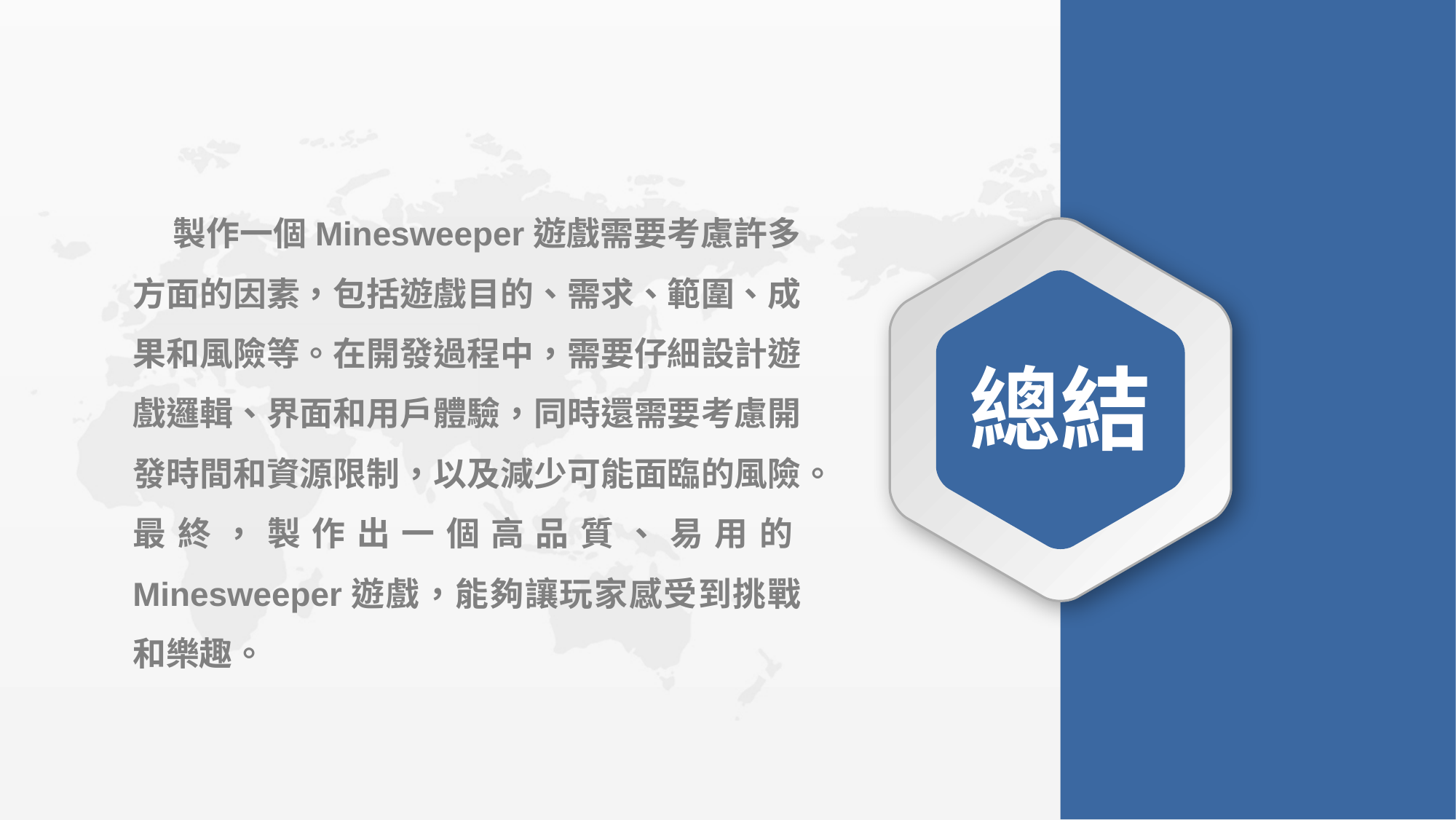

製作一個Minesweeper遊戲需要考慮許多方面的因素，包括遊戲目的、需求、範圍、成果和風險等。在開發過程中，需要仔細設計遊戲邏輯、界面和用戶體驗，同時還需要考慮開發時間和資源限制，以及減少可能面臨的風險。最終，製作出一個高品質、易用的Minesweeper遊戲，能夠讓玩家感受到挑戰和樂趣。

總結